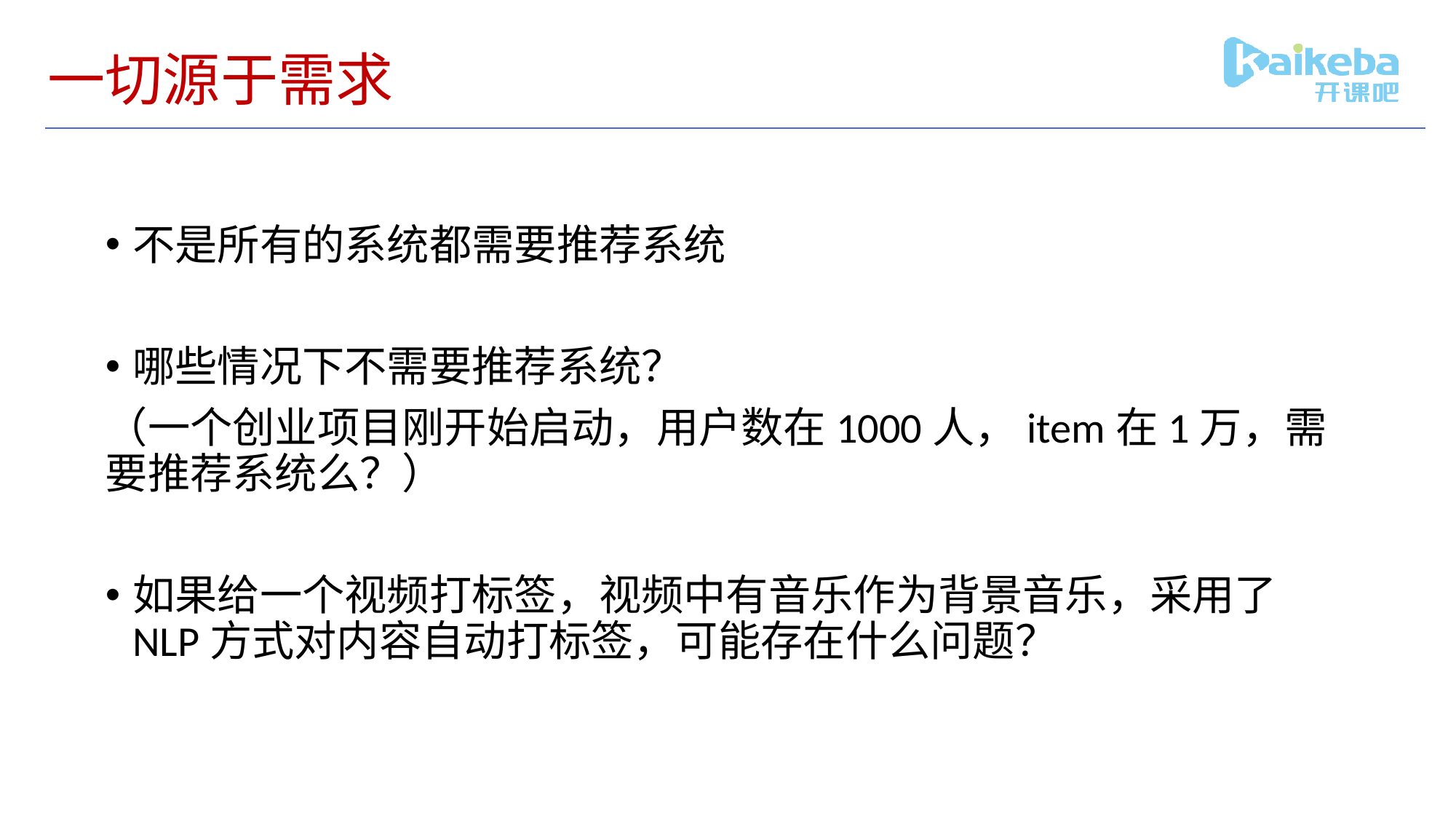

# 一切源于需求
不是所有的系统都需要推荐系统

哪些情况下不需要推荐系统？
（一个创业项目刚开始启动，用户数在1000人，item在1万，需要推荐系统么？）

如果给一个视频打标签，视频中有音乐作为背景音乐，采用了NLP方式对内容自动打标签，可能存在什么问题？